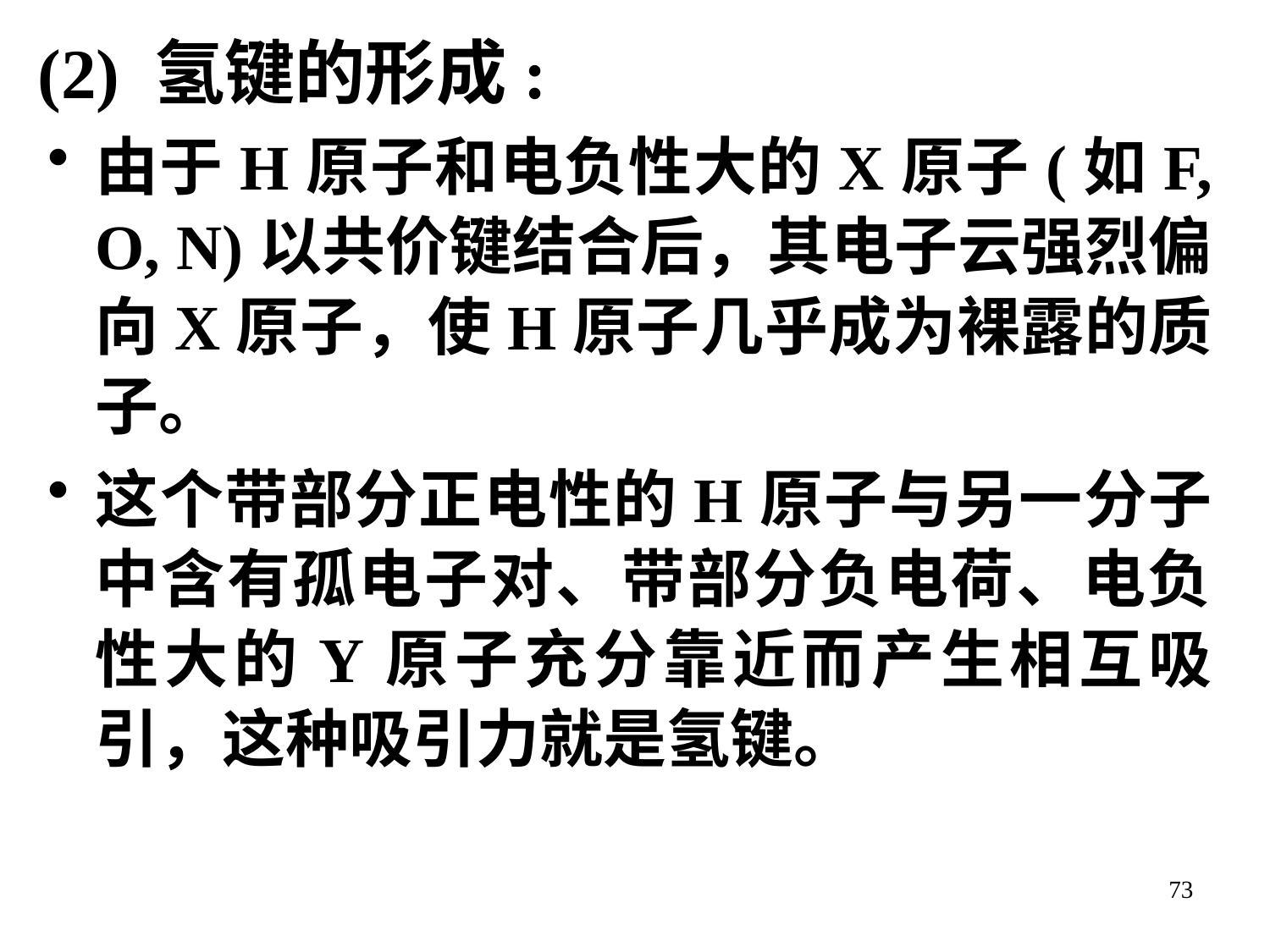

# (2) 氢键的形成:
由于H原子和电负性大的X原子(如F, O, N)以共价键结合后，其电子云强烈偏向X原子，使H原子几乎成为裸露的质子。
这个带部分正电性的H原子与另一分子中含有孤电子对、带部分负电荷、电负性大的Y原子充分靠近而产生相互吸引，这种吸引力就是氢键。
73